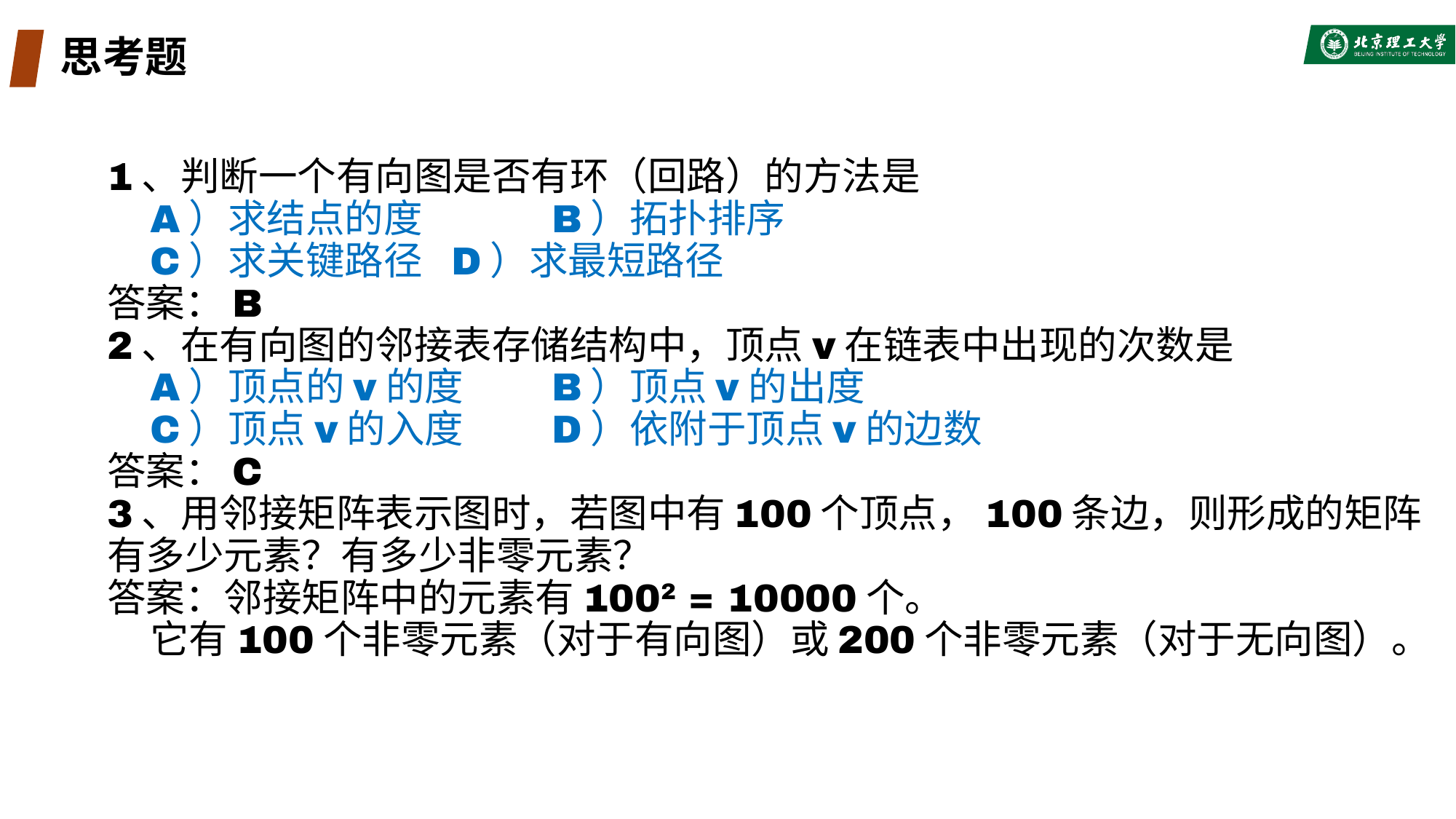

# 思考题
1、判断一个有向图是否有环（回路）的方法是
	A）求结点的度         		B）拓扑排序
	C）求关键路径  		D）求最短路径
答案：B
2、在有向图的邻接表存储结构中，顶点v在链表中出现的次数是
	A）顶点的v的度		B）顶点v的出度
	C）顶点v的入度		D）依附于顶点v的边数
答案：C
3、用邻接矩阵表示图时，若图中有100个顶点，100条边，则形成的矩阵有多少元素？有多少非零元素？
答案：邻接矩阵中的元素有1002 = 10000个。
		它有100个非零元素（对于有向图）或200个非零元素（对于无向图）。